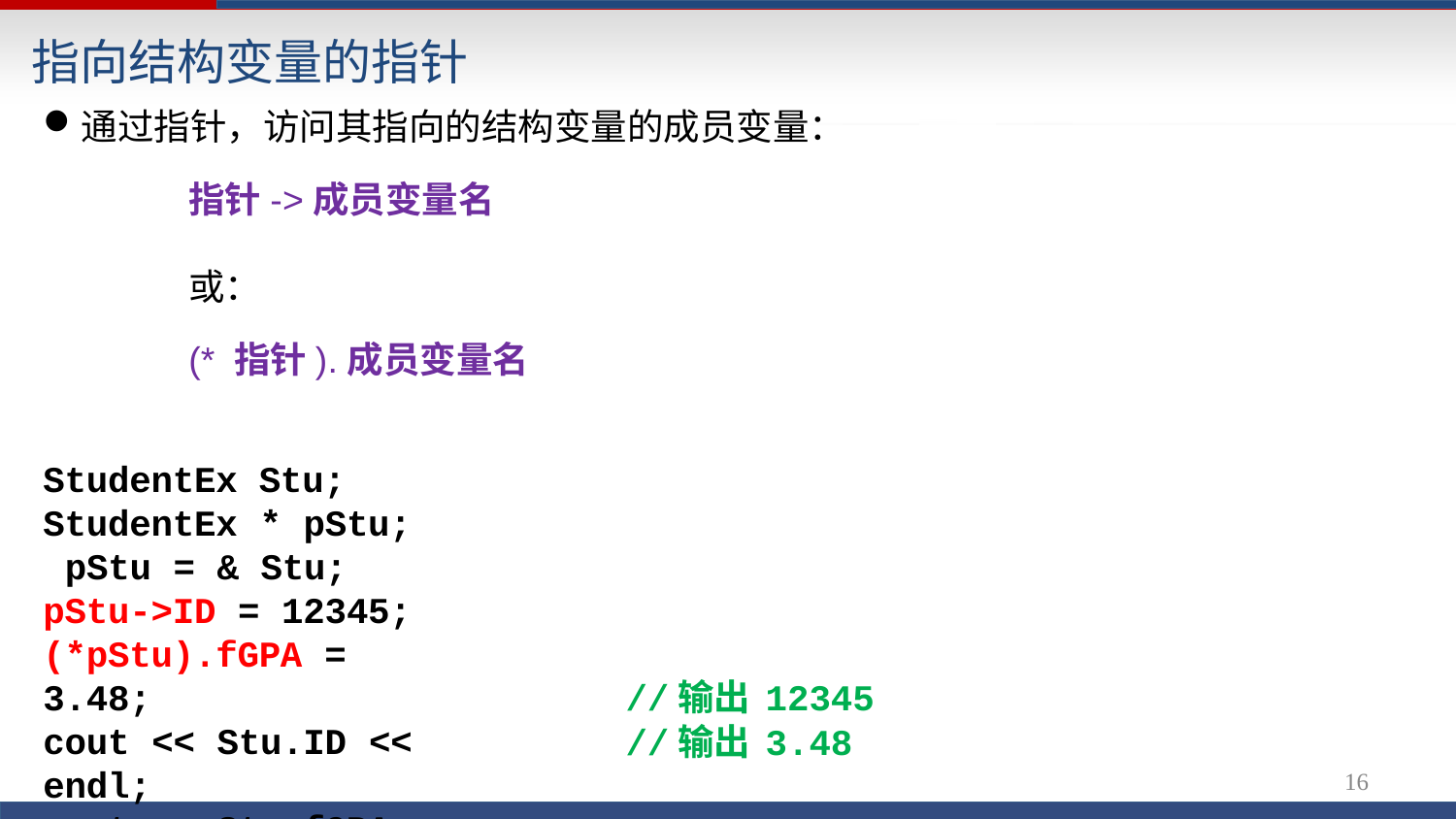

# 指向结构变量的指针
通过指针，访问其指向的结构变量的成员变量：

指针->成员变量名
或：

(* 指针).成员变量名
StudentEx Stu;  StudentEx * pStu;  pStu = & Stu;  pStu->ID = 12345;
(*pStu).fGPA = 3.48;
cout << Stu.ID << endl;
cout << Stu.fGPA << endl;
//输出	12345
//输出	3.48
16